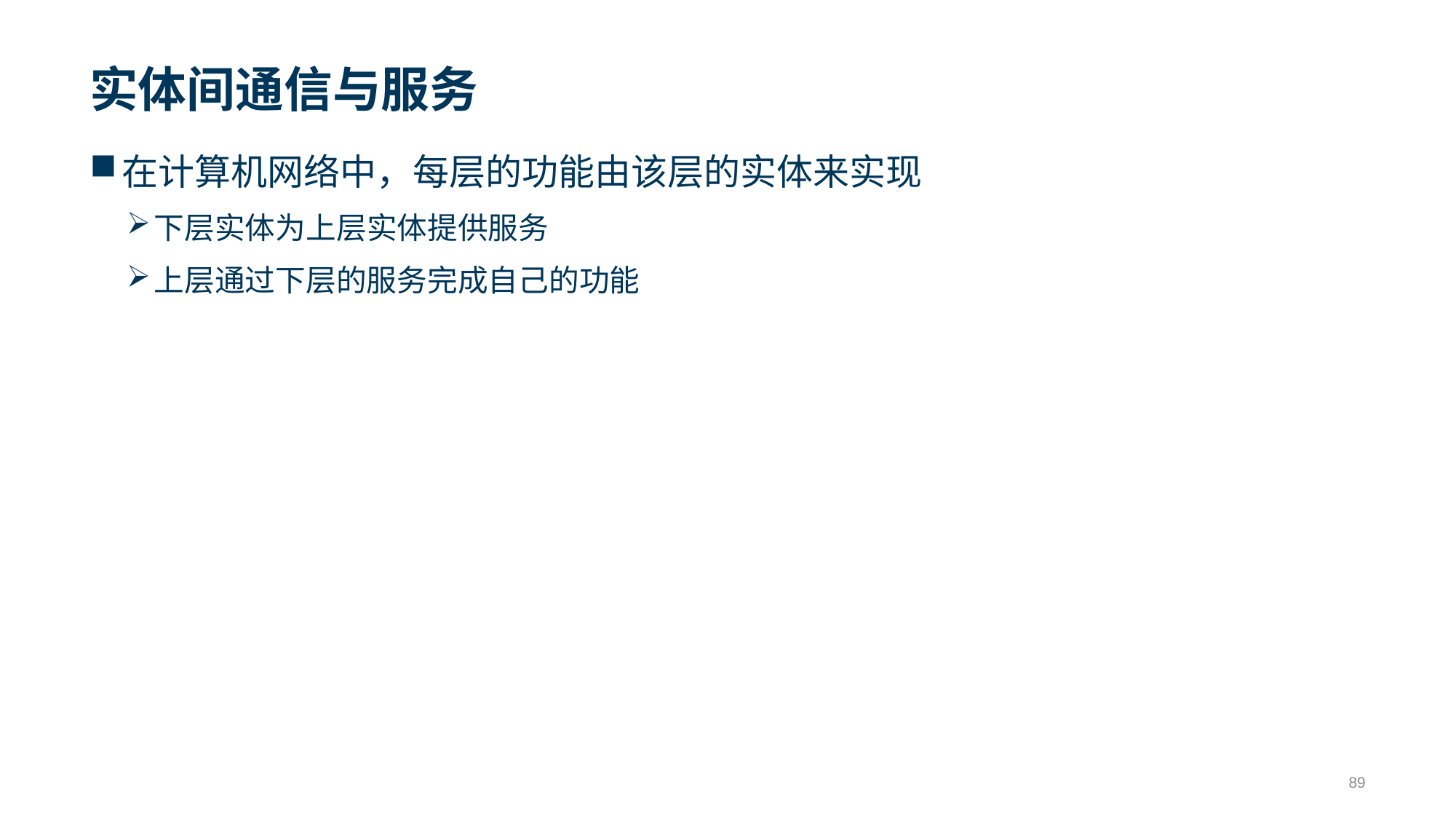

# 实体间通信与服务
在计算机网络中，每层的功能由该层的实体来实现
下层实体为上层实体提供服务
上层通过下层的服务完成自己的功能

89